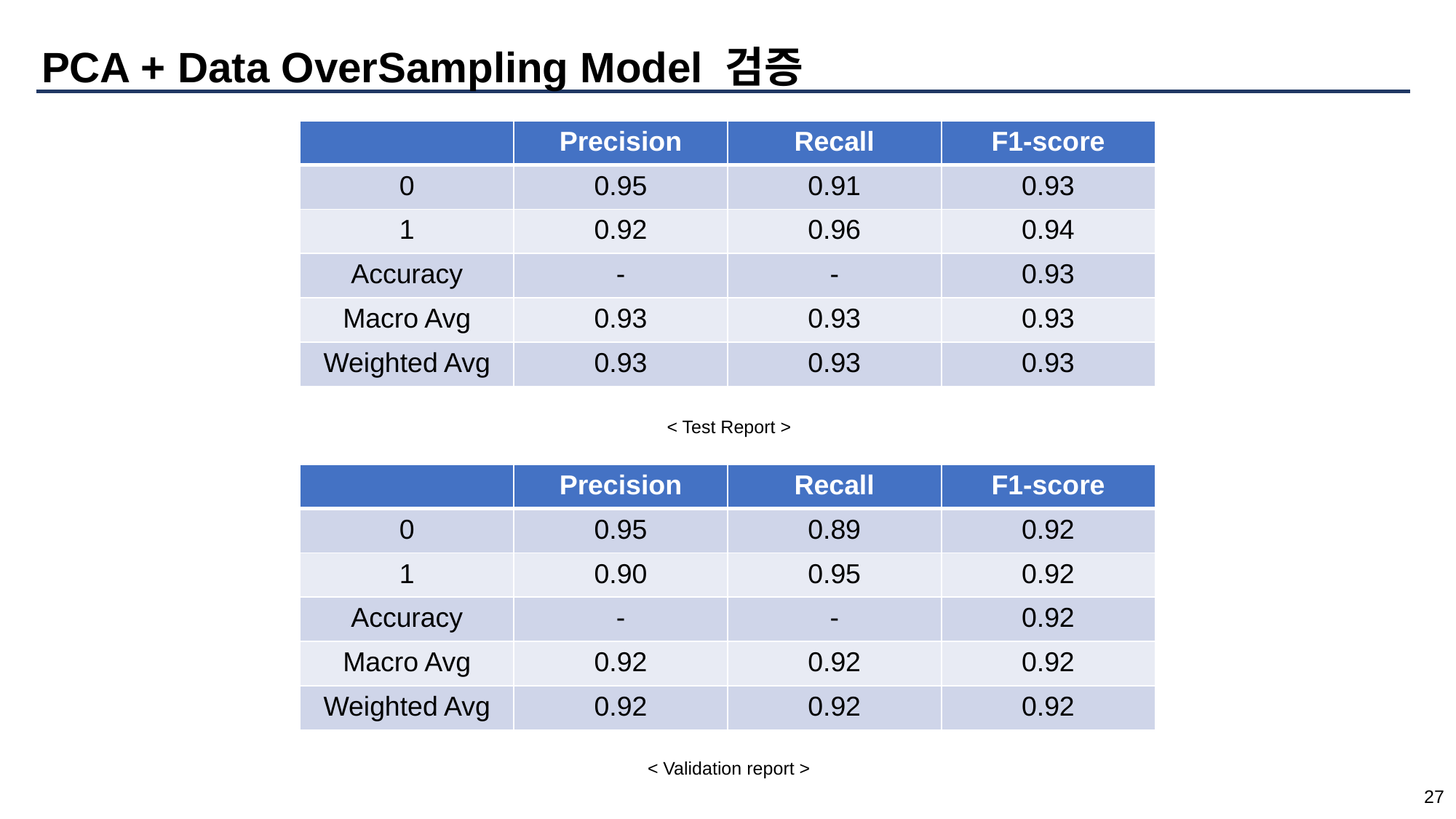

PCA + Data OverSampling Model 검증
|  | Precision | Recall | F1-score |
| --- | --- | --- | --- |
| 0 | 0.95 | 0.91 | 0.93 |
| 1 | 0.92 | 0.96 | 0.94 |
| Accuracy | - | - | 0.93 |
| Macro Avg | 0.93 | 0.93 | 0.93 |
| Weighted Avg | 0.93 | 0.93 | 0.93 |
< Test Report >
|  | Precision | Recall | F1-score |
| --- | --- | --- | --- |
| 0 | 0.95 | 0.89 | 0.92 |
| 1 | 0.90 | 0.95 | 0.92 |
| Accuracy | - | - | 0.92 |
| Macro Avg | 0.92 | 0.92 | 0.92 |
| Weighted Avg | 0.92 | 0.92 | 0.92 |
< Validation report >
27